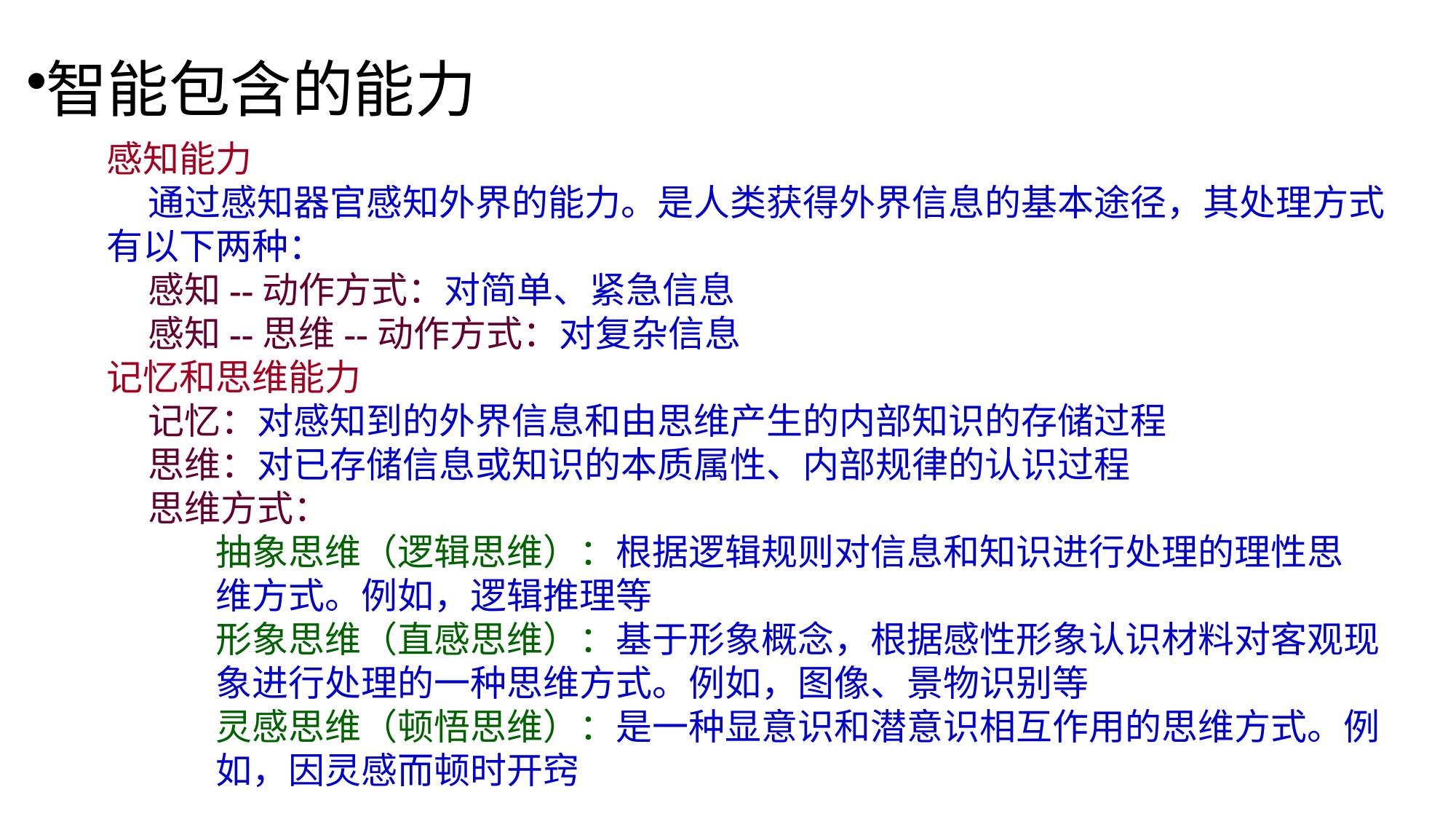

智能包含的能力
感知能力
    通过感知器官感知外界的能力。是人类获得外界信息的基本途径，其处理方式有以下两种：
    感知--动作方式：对简单、紧急信息
    感知--思维--动作方式：对复杂信息
记忆和思维能力
    记忆：对感知到的外界信息和由思维产生的内部知识的存储过程
    思维：对已存储信息或知识的本质属性、内部规律的认识过程
    思维方式：
	抽象思维（逻辑思维）：根据逻辑规则对信息和知识进行处理的理性思	维方式。例如，逻辑推理等
	形象思维（直感思维）：基于形象概念，根据感性形象认识材料对客观现	象进行处理的一种思维方式。例如，图像、景物识别等
	灵感思维（顿悟思维）：是一种显意识和潜意识相互作用的思维方式。例	如，因灵感而顿时开窍